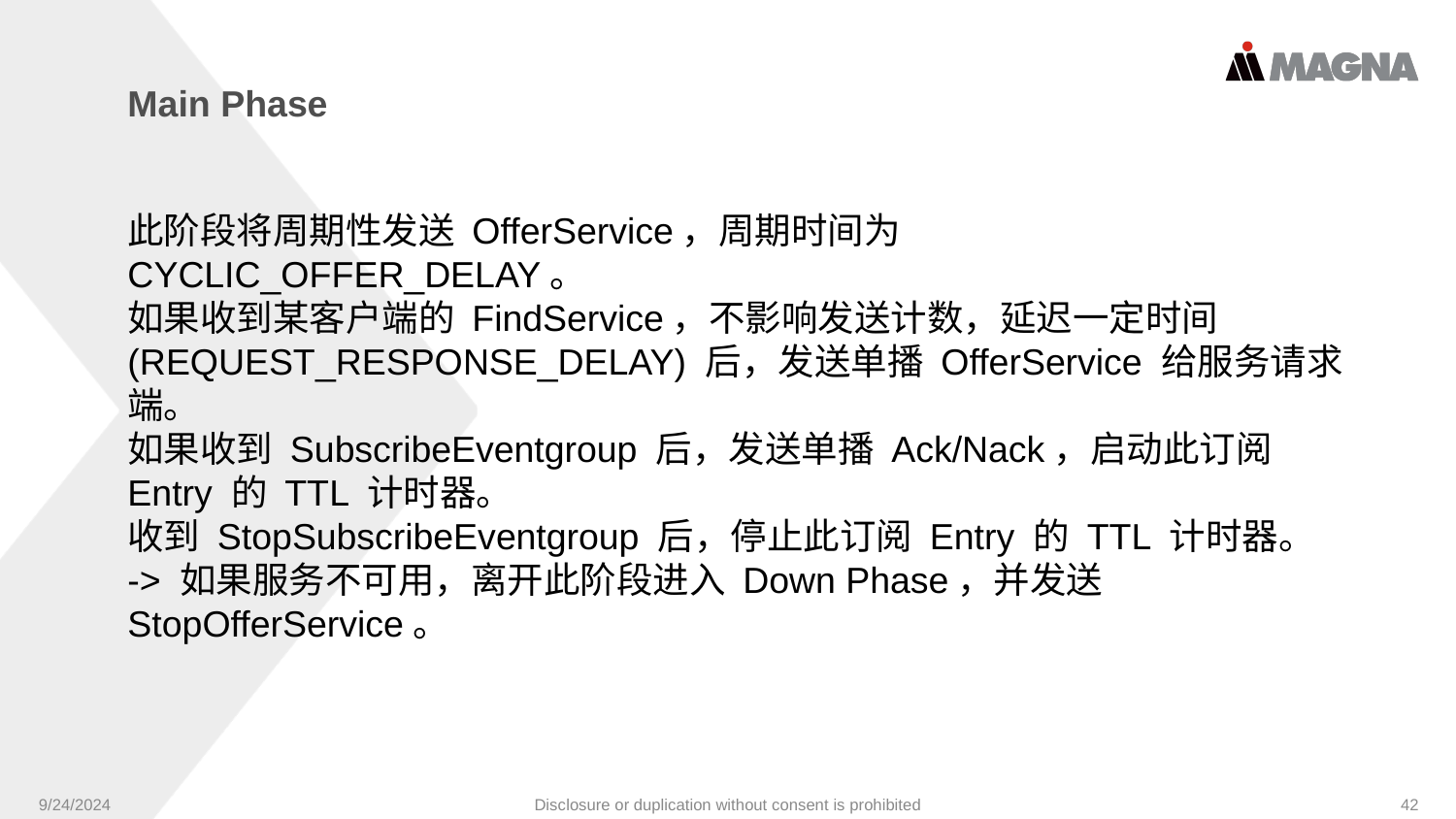

Main Phase
此阶段将周期性发送 OfferService，周期时间为 CYCLIC_OFFER_DELAY。
如果收到某客户端的 FindService，不影响发送计数，延迟一定时间 (REQUEST_RESPONSE_DELAY) 后，发送单播 OfferService 给服务请求端。
如果收到 SubscribeEventgroup 后，发送单播 Ack/Nack，启动此订阅 Entry 的 TTL 计时器。
收到 StopSubscribeEventgroup 后，停止此订阅 Entry 的 TTL 计时器。
-> 如果服务不可用，离开此阶段进入 Down Phase，并发送 StopOfferService。
9/24/2024
Disclosure or duplication without consent is prohibited
42